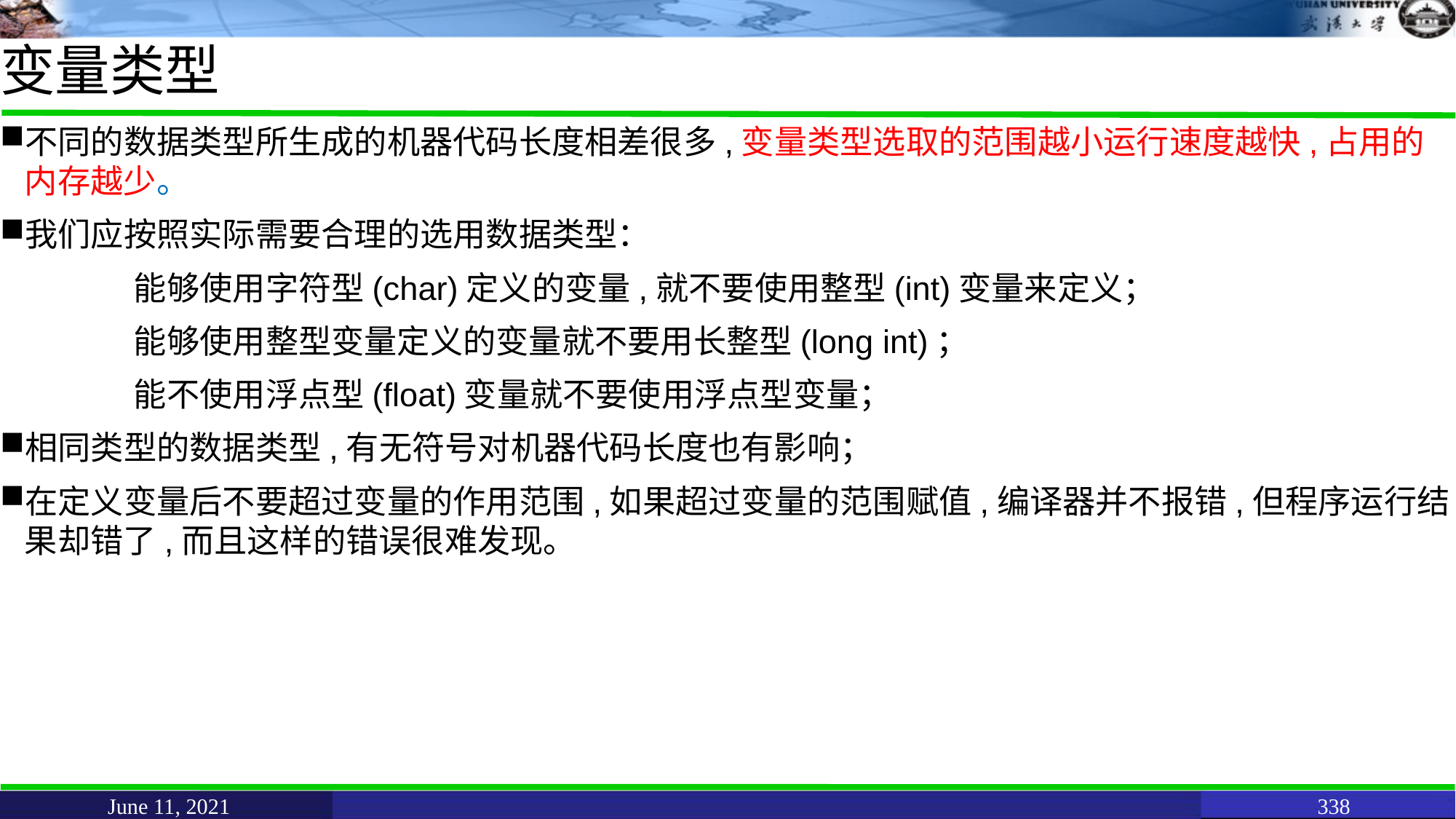

# 变量类型
不同的数据类型所生成的机器代码长度相差很多,变量类型选取的范围越小运行速度越快,占用的内存越少。
我们应按照实际需要合理的选用数据类型：
		能够使用字符型(char)定义的变量,就不要使用整型(int)变量来定义；
		能够使用整型变量定义的变量就不要用长整型(long int)；
		能不使用浮点型(float)变量就不要使用浮点型变量；
相同类型的数据类型,有无符号对机器代码长度也有影响；
在定义变量后不要超过变量的作用范围,如果超过变量的范围赋值,编译器并不报错,但程序运行结果却错了,而且这样的错误很难发现。

June 11, 2021

338